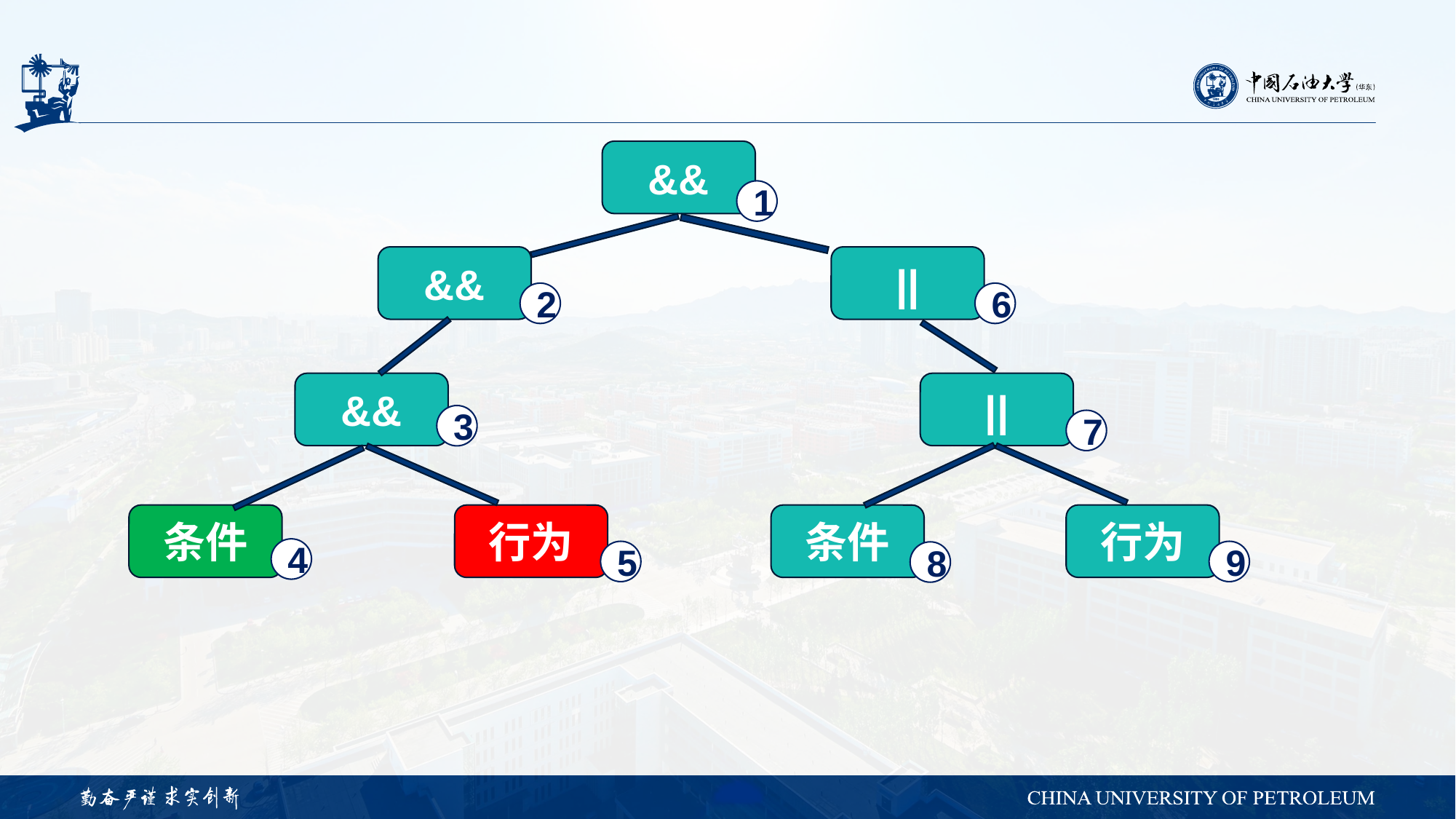

&&

1
||
&&
2
6

&&
||

3

7
行为
条件
行为
条件
4
5
9
8